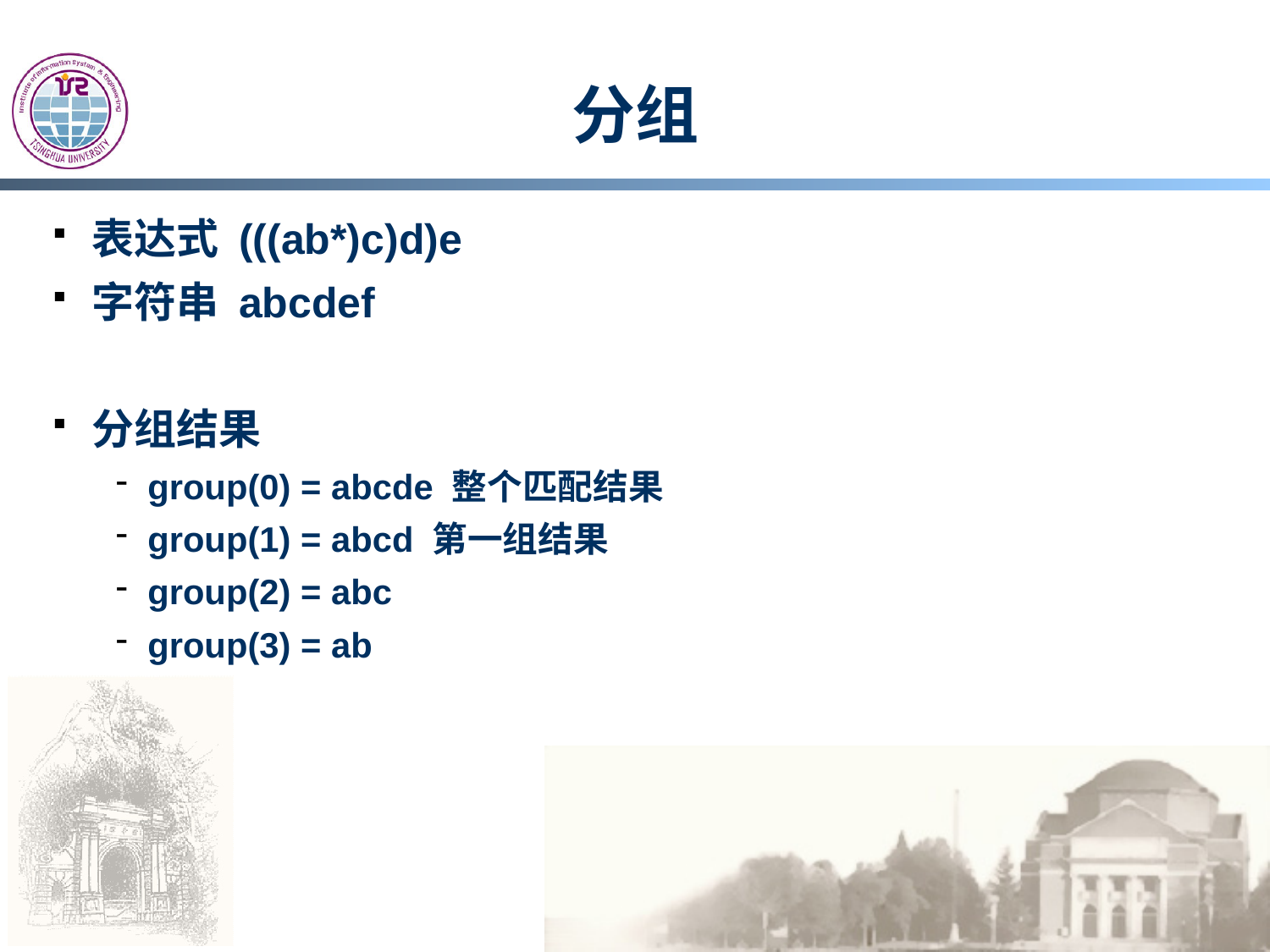

# 分组
表达式 (((ab*)c)d)e
字符串 abcdef

分组结果
group(0) = abcde 整个匹配结果
group(1) = abcd 第一组结果
group(2) = abc
group(3) = ab